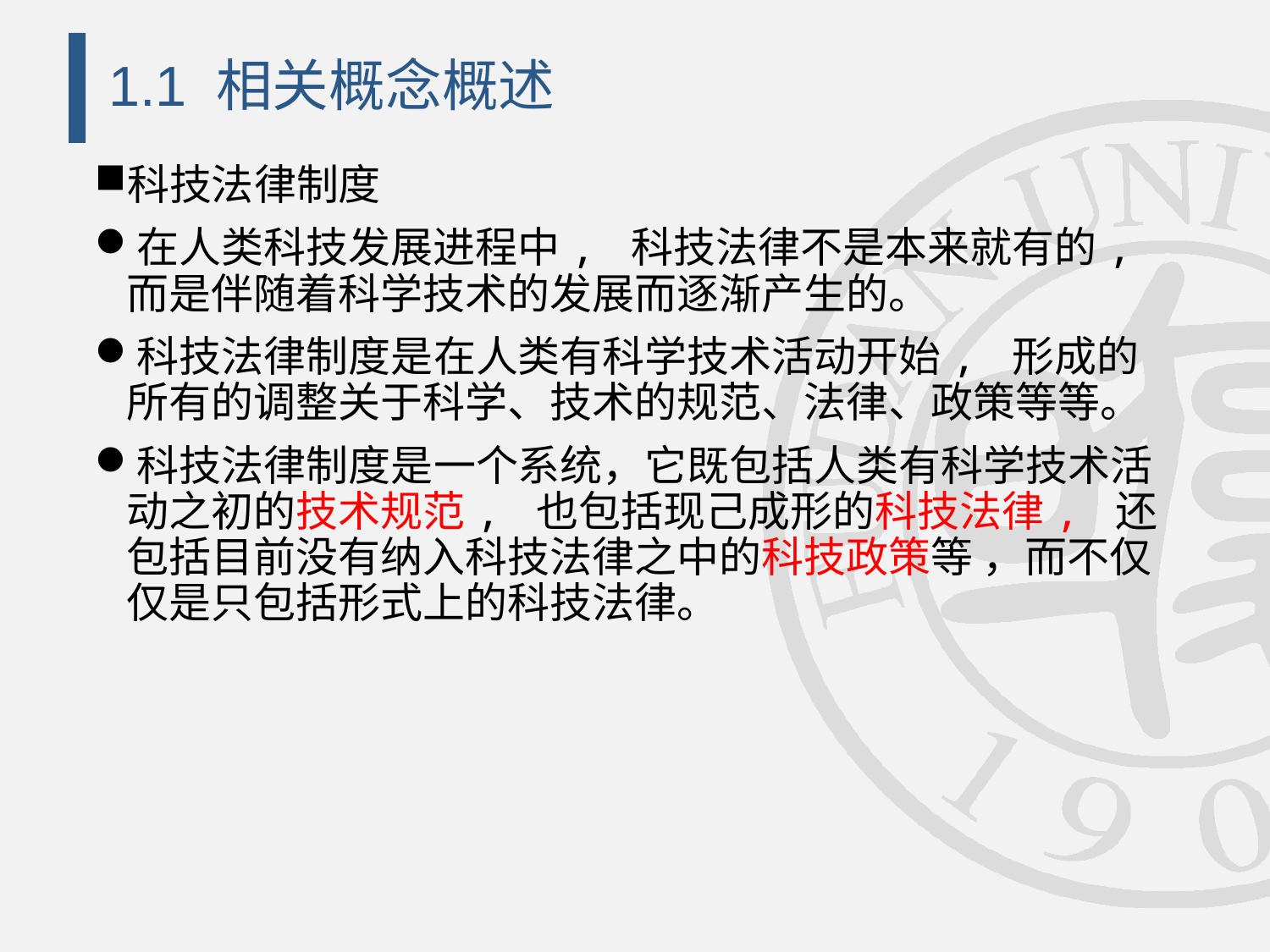

# 1.1 相关概念概述
科技法律制度
在人类科技发展进程中, 科技法律不是本来就有的, 而是伴随着科学技术的发展而逐渐产生的。
科技法律制度是在人类有科学技术活动开始, 形成的所有的调整关于科学、技术的规范、法律、政策等等。
科技法律制度是一个系统，它既包括人类有科学技术活动之初的技术规范, 也包括现己成形的科技法律, 还包括目前没有纳入科技法律之中的科技政策等 ，而不仅仅是只包括形式上的科技法律。